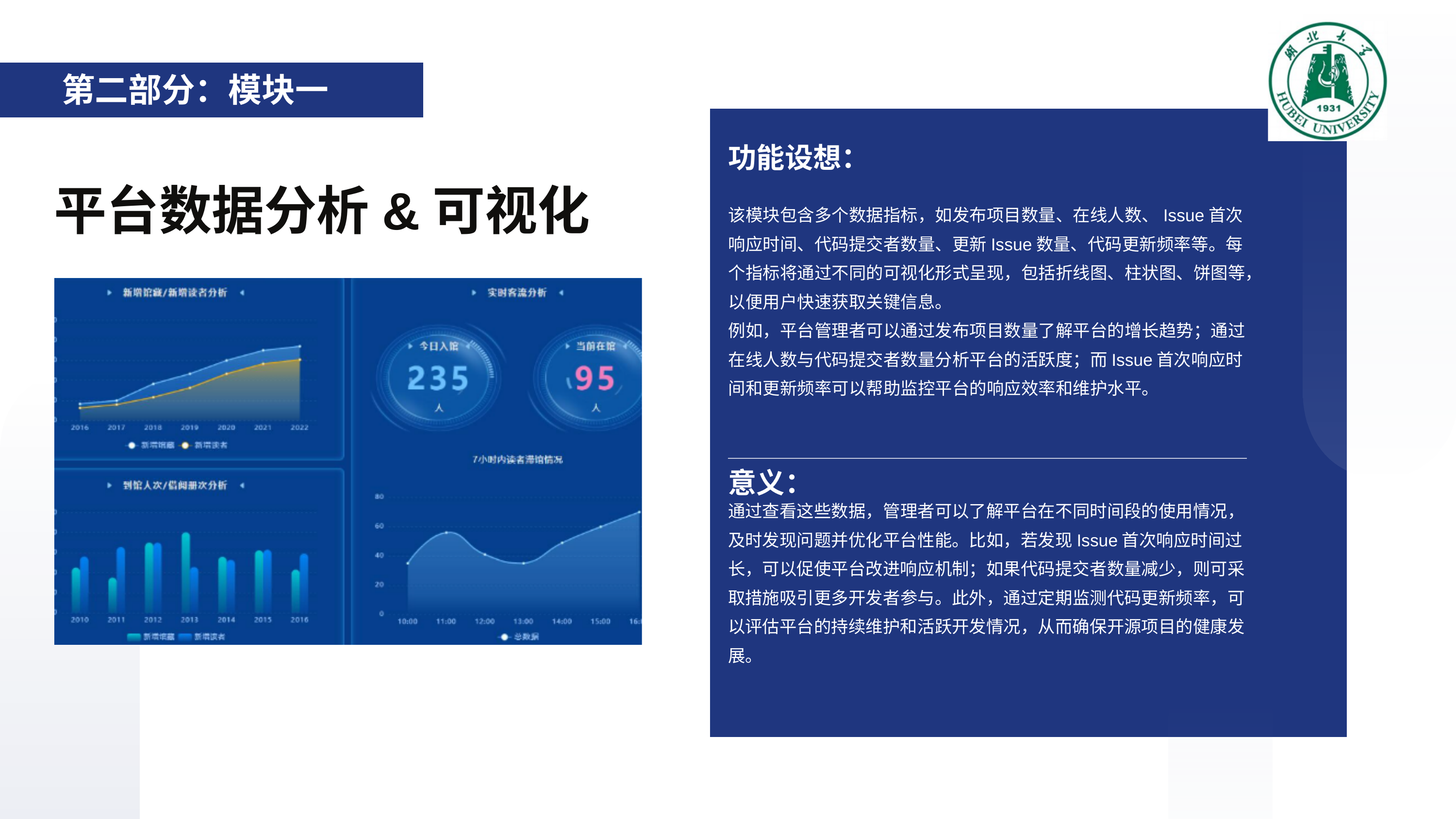

第二部分：模块一

功能设想：
平台数据分析&可视化
该模块包含多个数据指标，如发布项目数量、在线人数、Issue首次响应时间、代码提交者数量、更新Issue数量、代码更新频率等。每个指标将通过不同的可视化形式呈现，包括折线图、柱状图、饼图等，以便用户快速获取关键信息。
例如，平台管理者可以通过发布项目数量了解平台的增长趋势；通过在线人数与代码提交者数量分析平台的活跃度；而Issue首次响应时间和更新频率可以帮助监控平台的响应效率和维护水平。

意义：

通过查看这些数据，管理者可以了解平台在不同时间段的使用情况，及时发现问题并优化平台性能。比如，若发现Issue首次响应时间过长，可以促使平台改进响应机制；如果代码提交者数量减少，则可采取措施吸引更多开发者参与。此外，通过定期监测代码更新频率，可以评估平台的持续维护和活跃开发情况，从而确保开源项目的健康发展。